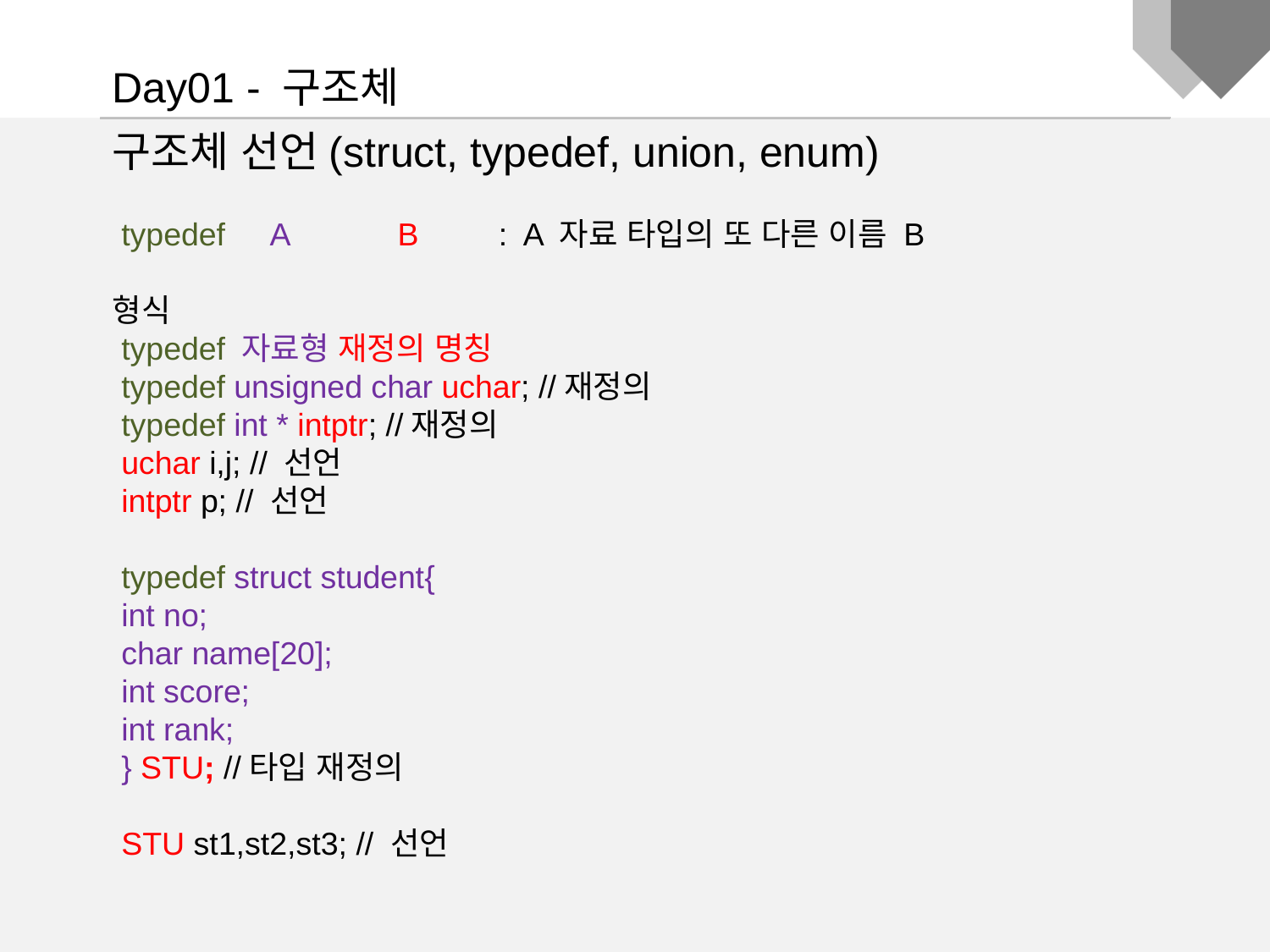

Day01 - 구조체
구조체 선언(struct, typedef, union, enum)

 typedef     A            B         :  A 자료 타입의 또 다른 이름 B

형식
 typedef 자료형 재정의 명칭
 typedef unsigned char uchar; //재정의
 typedef int * intptr; //재정의
 uchar i,j; // 선언
 intptr p; // 선언

 typedef struct student{
 int no;
 char name[20];
 int score;
 int rank;
 } STU; //타입 재정의

 STU st1,st2,st3; // 선언